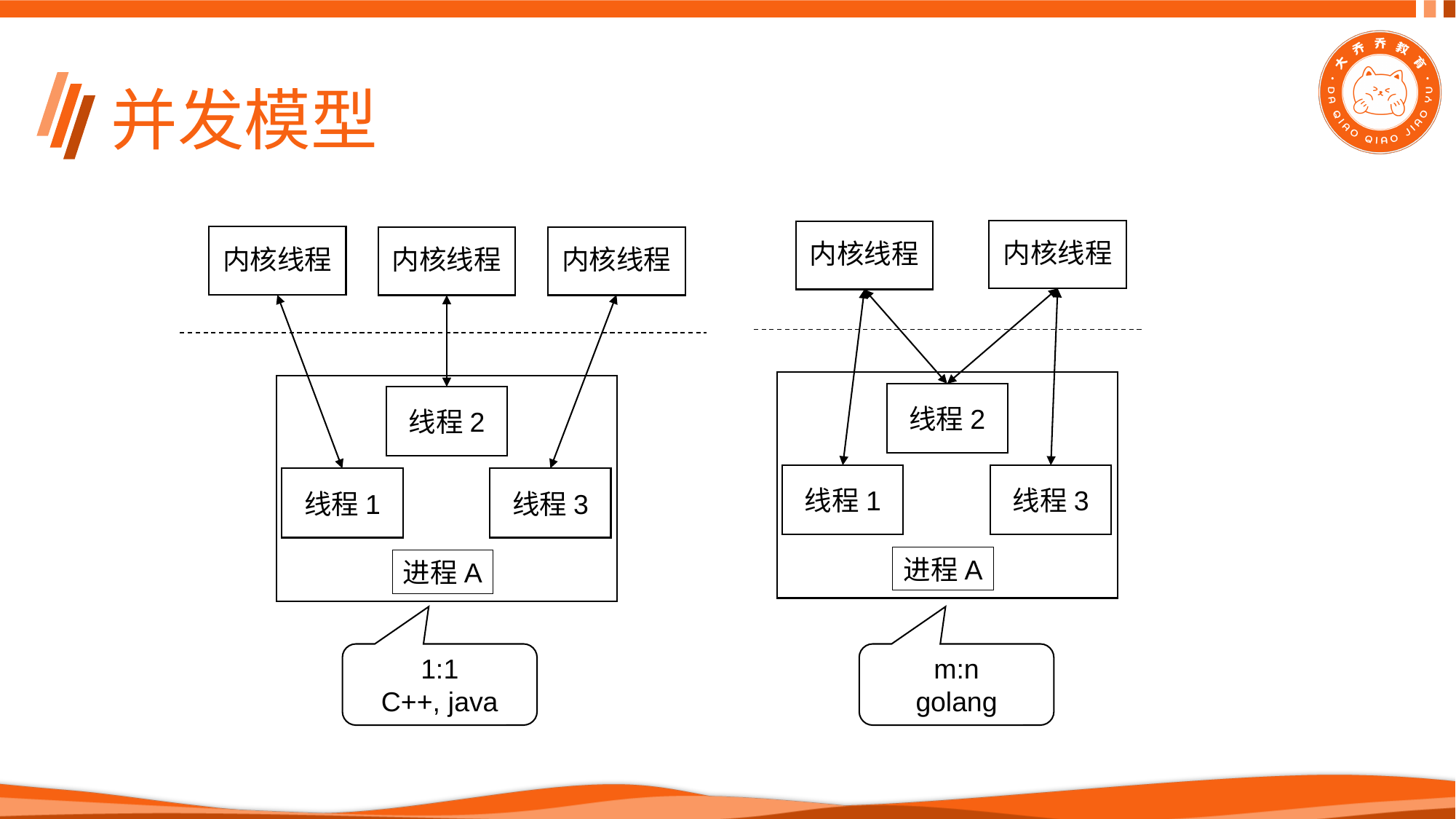

# 并发模型
内核线程
内核线程
内核线程
内核线程
内核线程

线程2
线程2
线程3
线程1
线程3
线程1
进程A
进程A
1:1
C++, java
m:n
golang